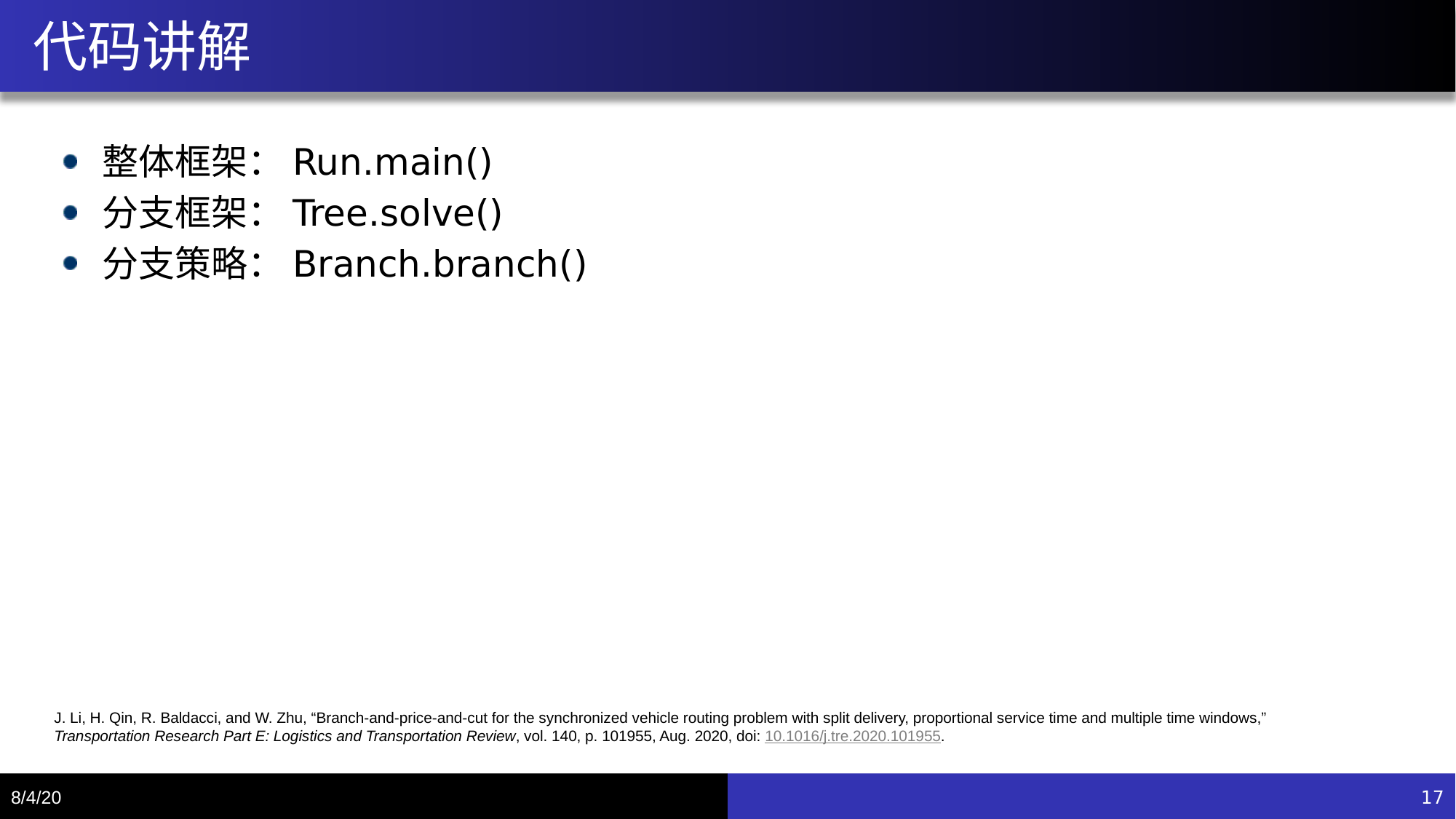

# 代码讲解
整体框架：Run.main()
分支框架：Tree.solve()
分支策略：Branch.branch()
J. Li, H. Qin, R. Baldacci, and W. Zhu, “Branch-and-price-and-cut for the synchronized vehicle routing problem with split delivery, proportional service time and multiple time windows,”
Transportation Research Part E: Logistics and Transportation Review, vol. 140, p. 101955, Aug. 2020, doi: 10.1016/j.tre.2020.101955.
8/4/20

17